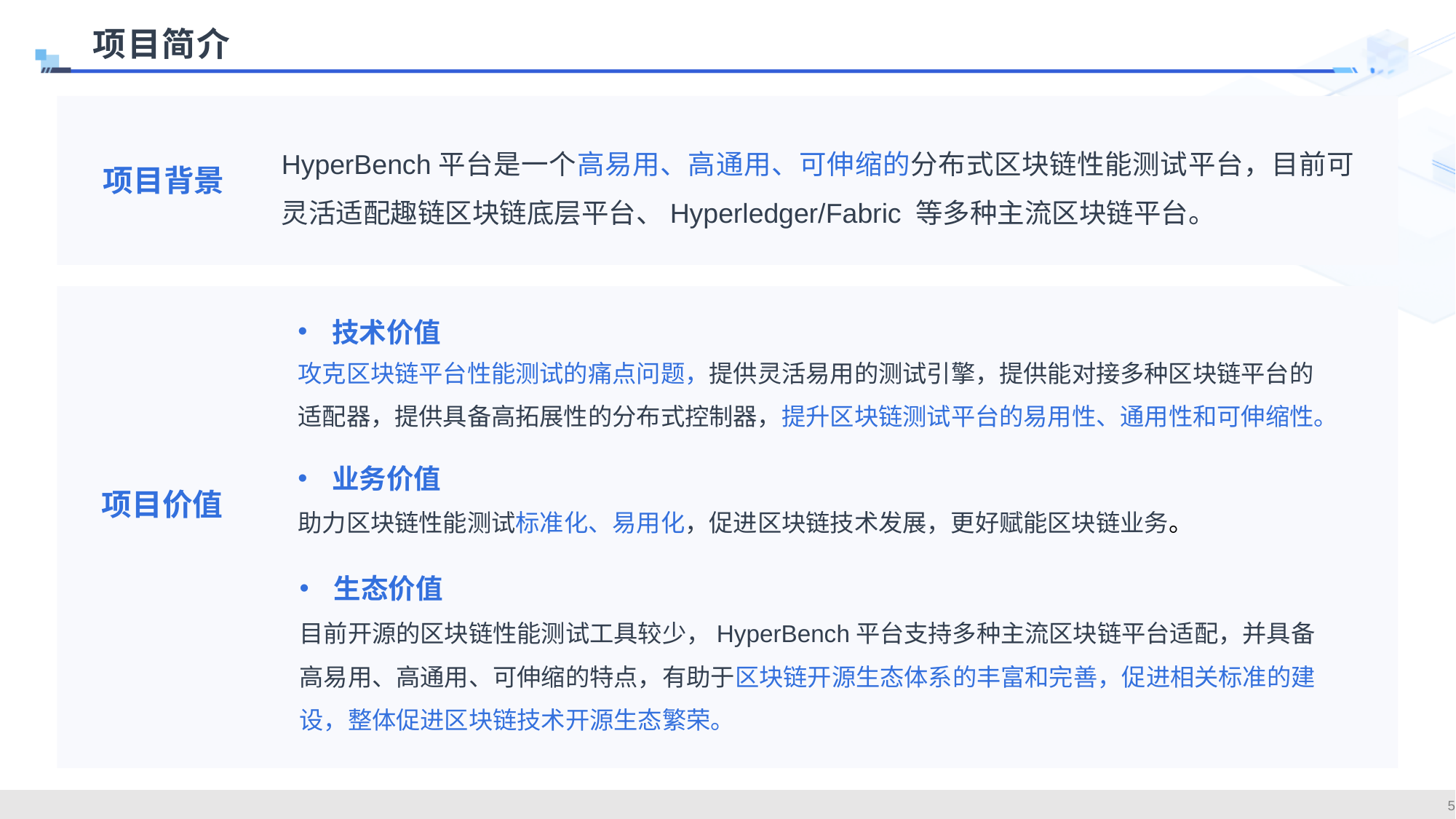

项目简介

HyperBench平台是一个高易用、高通用、可伸缩的分布式区块链性能测试平台，目前可灵活适配趣链区块链底层平台、Hyperledger/Fabric 等多种主流区块链平台。
项目背景

技术价值
攻克区块链平台性能测试的痛点问题，提供灵活易用的测试引擎，提供能对接多种区块链平台的适配器，提供具备高拓展性的分布式控制器，提升区块链测试平台的易用性、通用性和可伸缩性。
项目价值
业务价值
助力区块链性能测试标准化、易用化，促进区块链技术发展，更好赋能区块链业务。
生态价值
目前开源的区块链性能测试工具较少，HyperBench平台支持多种主流区块链平台适配，并具备高易用、高通用、可伸缩的特点，有助于区块链开源生态体系的丰富和完善，促进相关标准的建设，整体促进区块链技术开源生态繁荣。